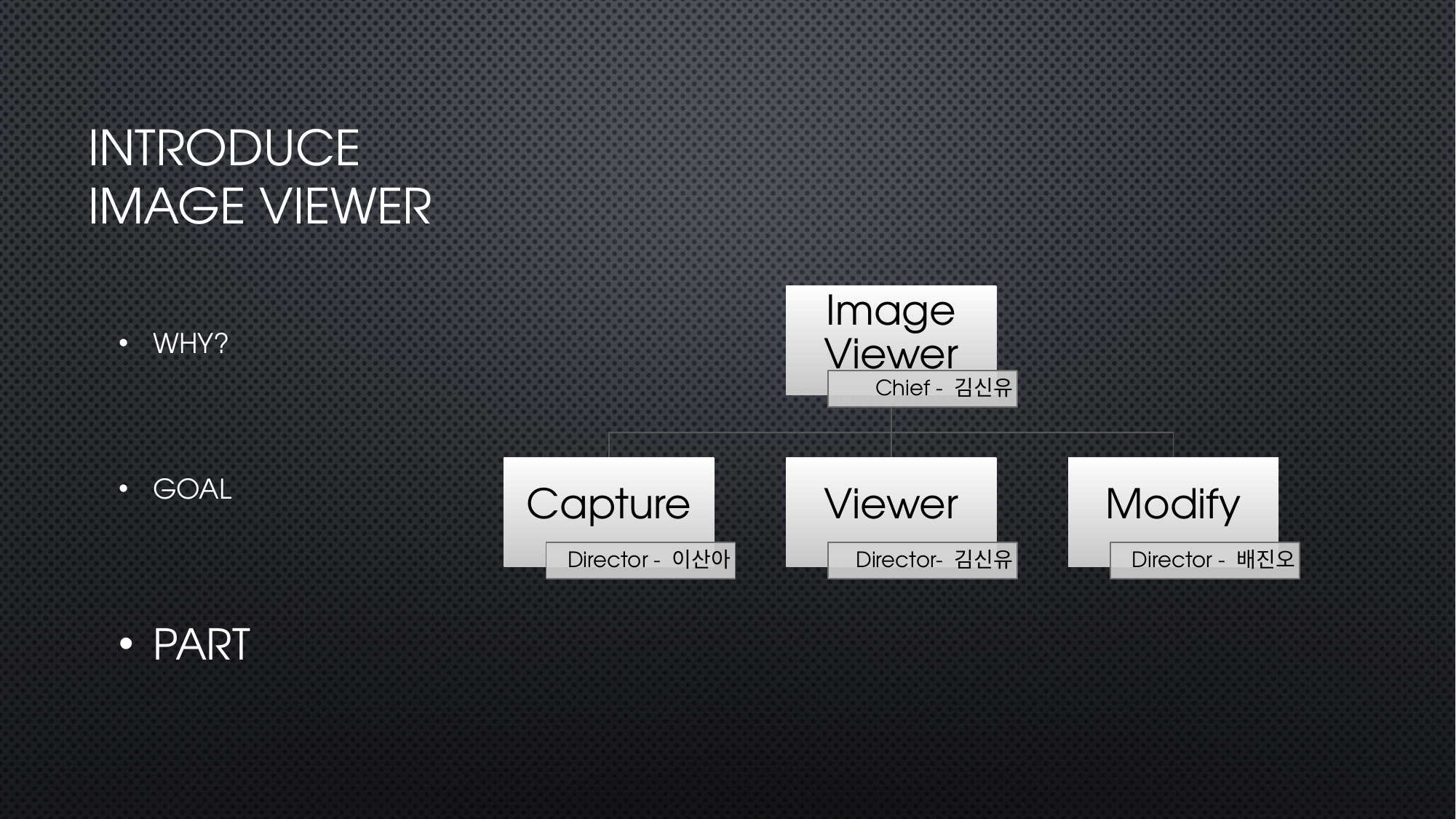

# Introduce Image Viewer
Image Viewer
Chief - 김신유
Capture
Director - 이산아
Viewer
Director- 김신유
Modify
Director - 배진오
Why?

Goal

Part